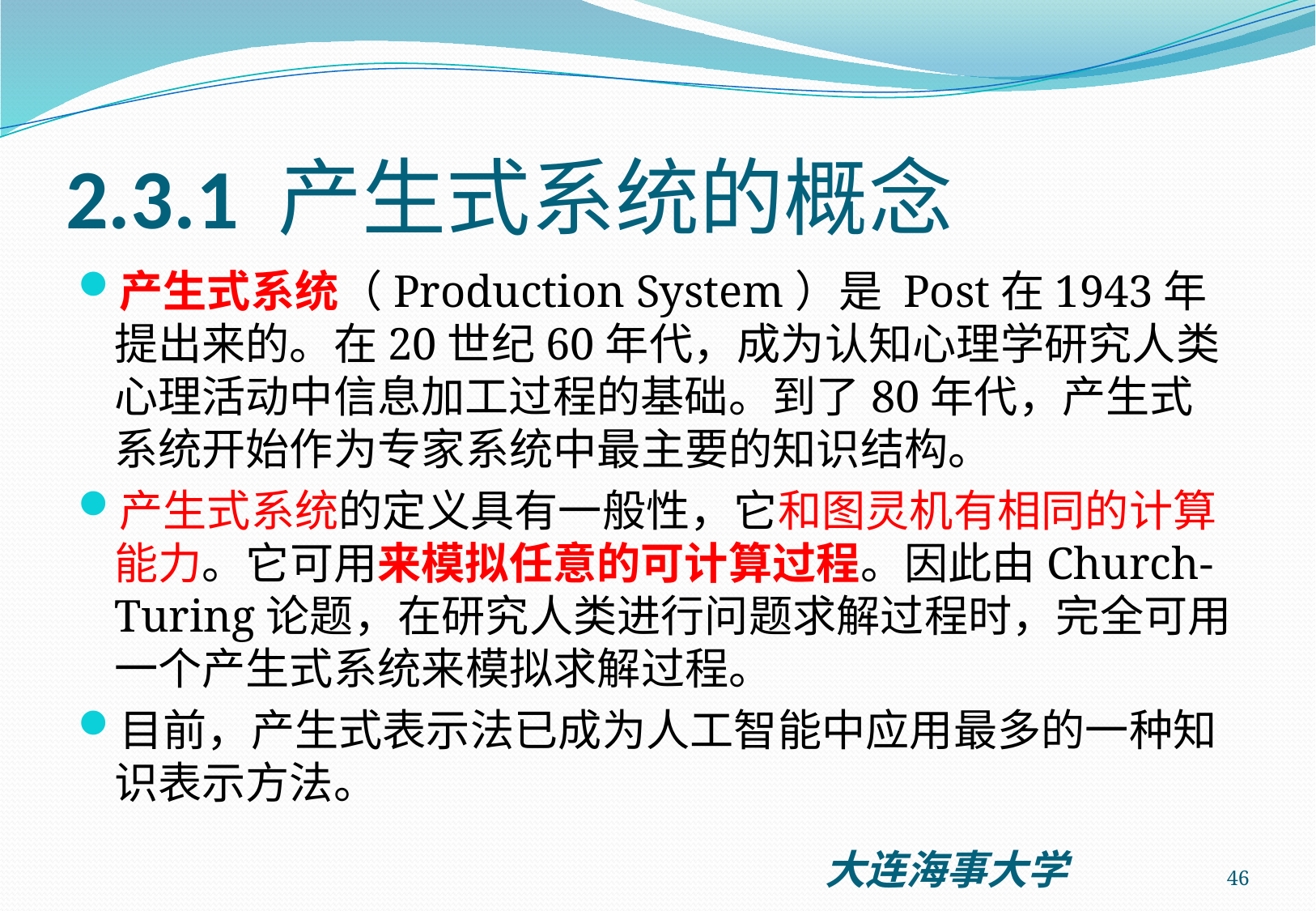

# 2.3.1 产生式系统的概念
产生式系统（Production System）是 Post在1943年提出来的。在20世纪60年代，成为认知心理学研究人类心理活动中信息加工过程的基础。到了80年代，产生式系统开始作为专家系统中最主要的知识结构。
产生式系统的定义具有一般性，它和图灵机有相同的计算能力。它可用来模拟任意的可计算过程。因此由Church-Turing论题，在研究人类进行问题求解过程时，完全可用一个产生式系统来模拟求解过程。
目前，产生式表示法已成为人工智能中应用最多的一种知识表示方法。

46